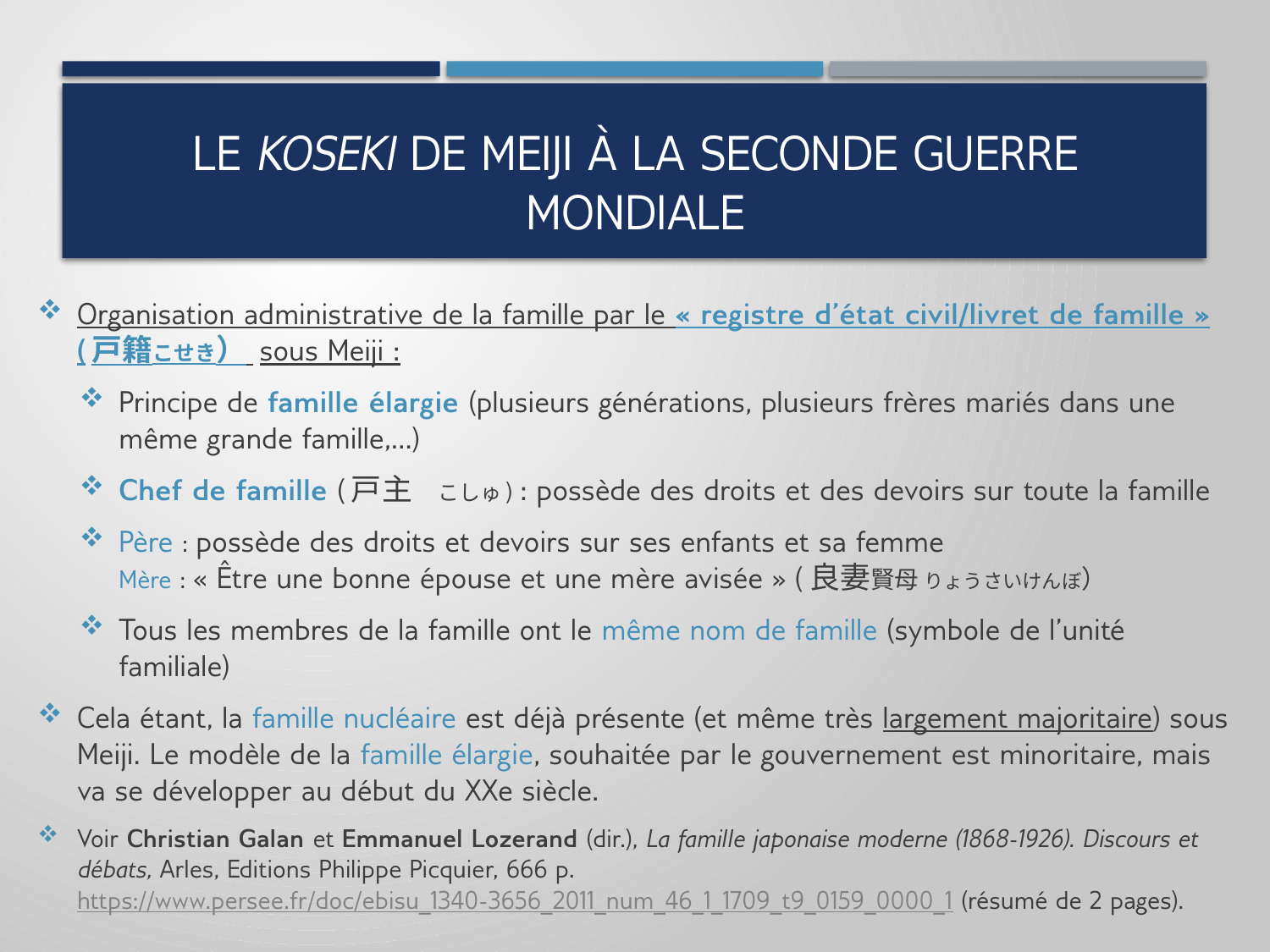

# le koseki de meiji à la seconde guerre mondiale
Organisation administrative de la famille par le « registre d’état civil/livret de famille » (戸籍こせき） sous Meiji :
Principe de famille élargie (plusieurs générations, plusieurs frères mariés dans une même grande famille,…)
Chef de famille (戸主　こしゅ) : possède des droits et des devoirs sur toute la famille
Père : possède des droits et devoirs sur ses enfants et sa femme
Mère : « Être une bonne épouse et une mère avisée » (良妻賢母 りょうさいけんぼ）
Tous les membres de la famille ont le même nom de famille (symbole de l’unité familiale)
Cela étant, la famille nucléaire est déjà présente (et même très largement majoritaire) sous Meiji. Le modèle de la famille élargie, souhaitée par le gouvernement est minoritaire, mais va se développer au début du XXe siècle.
Voir Christian Galan et Emmanuel Lozerand (dir.), La famille japonaise moderne (1868-1926). Discours et débats, Arles, Editions Philippe Picquier, 666 p.　https://www.persee.fr/doc/ebisu_1340-3656_2011_num_46_1_1709_t9_0159_0000_1 (résumé de 2 pages).